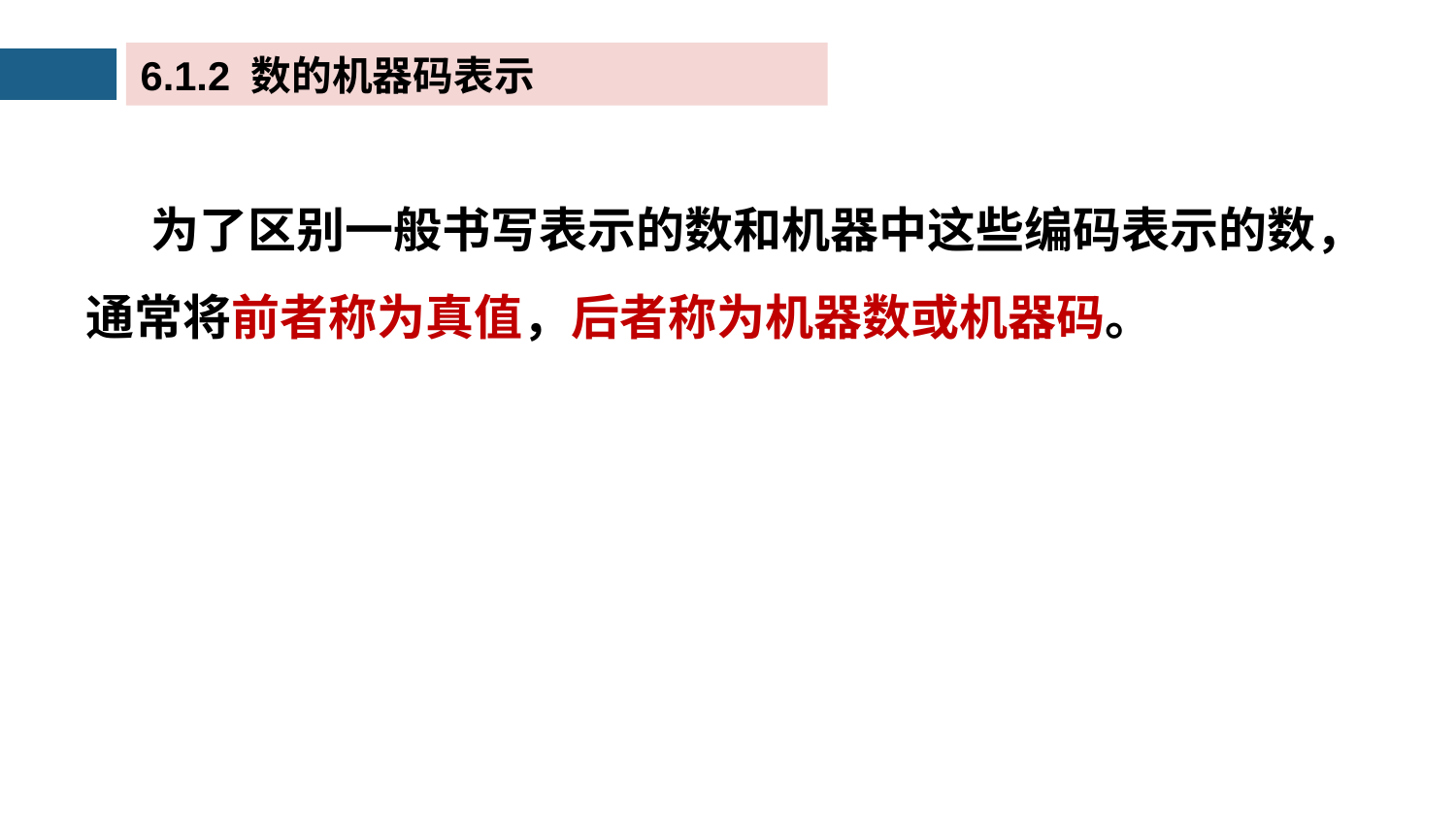

6.1.2 数的机器码表示
 　　为了区别一般书写表示的数和机器中这些编码表示的数，通常将前者称为真值，后者称为机器数或机器码。